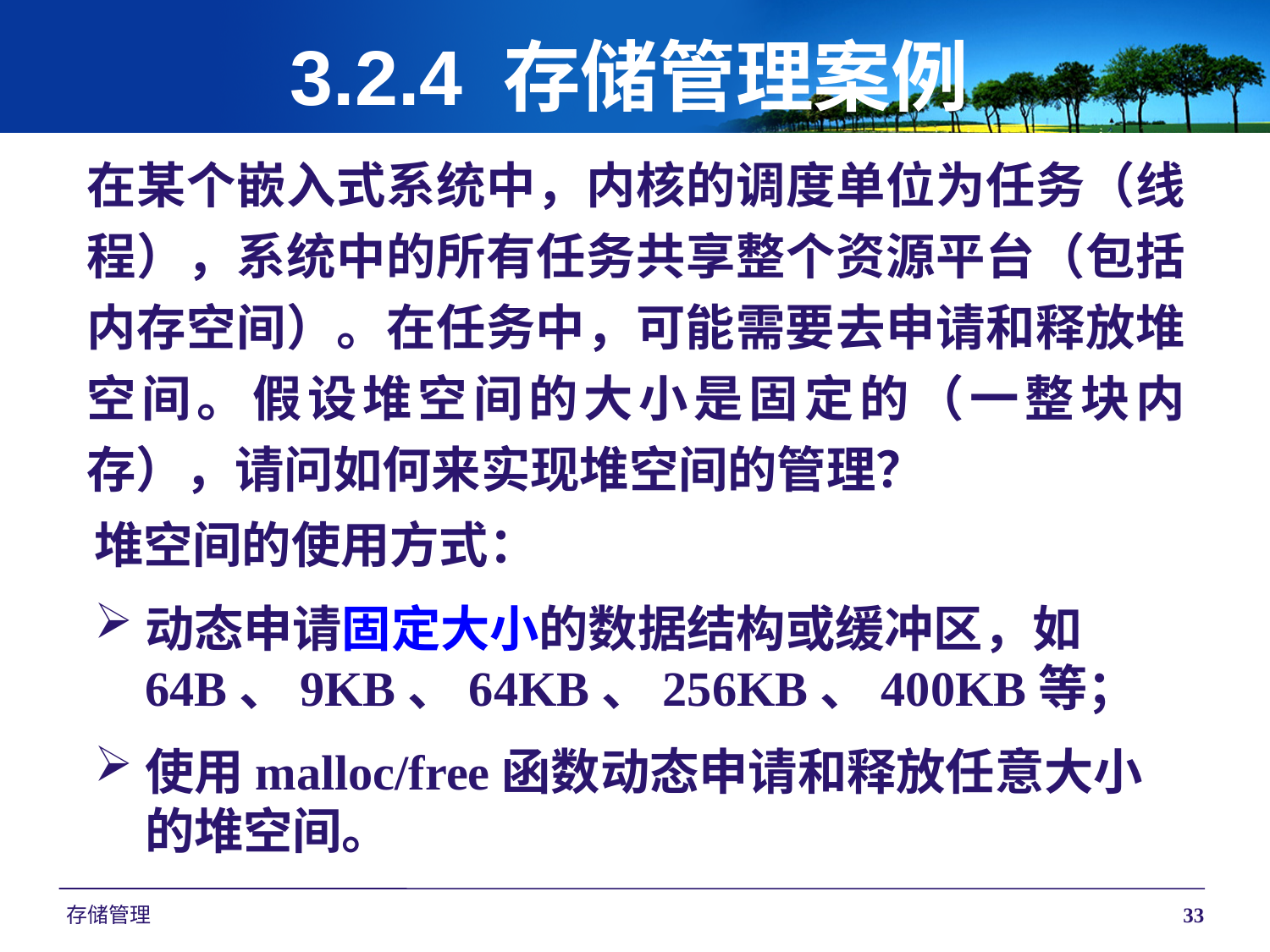

# 3.2.4 存储管理案例
在某个嵌入式系统中，内核的调度单位为任务（线程），系统中的所有任务共享整个资源平台（包括内存空间）。在任务中，可能需要去申请和释放堆空间。假设堆空间的大小是固定的（一整块内存），请问如何来实现堆空间的管理？
堆空间的使用方式：
动态申请固定大小的数据结构或缓冲区，如64B、9KB、64KB、256KB、400KB等；
使用malloc/free函数动态申请和释放任意大小的堆空间。
存储管理
33